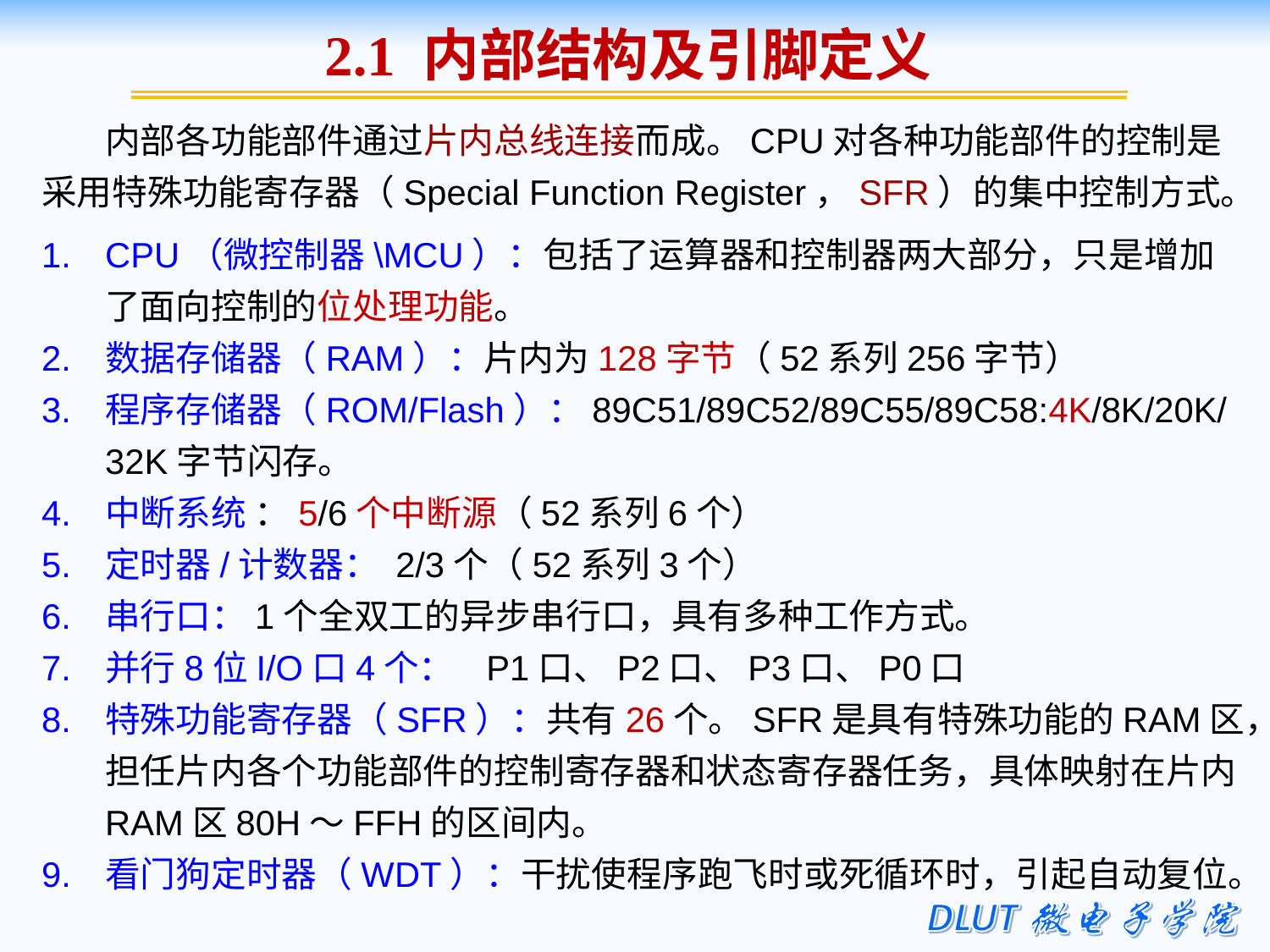

2.1 内部结构及引脚定义
内部各功能部件通过片内总线连接而成。CPU对各种功能部件的控制是采用特殊功能寄存器（Special Function Register，SFR）的集中控制方式。
CPU（微控制器\MCU）：包括了运算器和控制器两大部分，只是增加了面向控制的位处理功能。
数据存储器（RAM）：片内为128字节（52系列256字节）
程序存储器（ROM/Flash）：89C51/89C52/89C55/89C58:4K/8K/20K/32K字节闪存。
中断系统 ：5/6个中断源（52系列6个）
定时器/计数器： 2/3个（52系列3个）
串行口：1个全双工的异步串行口，具有多种工作方式。
并行8位I/O口4个：   P1口、P2口、P3口、P0口
特殊功能寄存器（SFR）：共有26个。SFR是具有特殊功能的RAM区，担任片内各个功能部件的控制寄存器和状态寄存器任务，具体映射在片内RAM区80H～FFH的区间内。
看门狗定时器（WDT）：干扰使程序跑飞时或死循环时，引起自动复位。